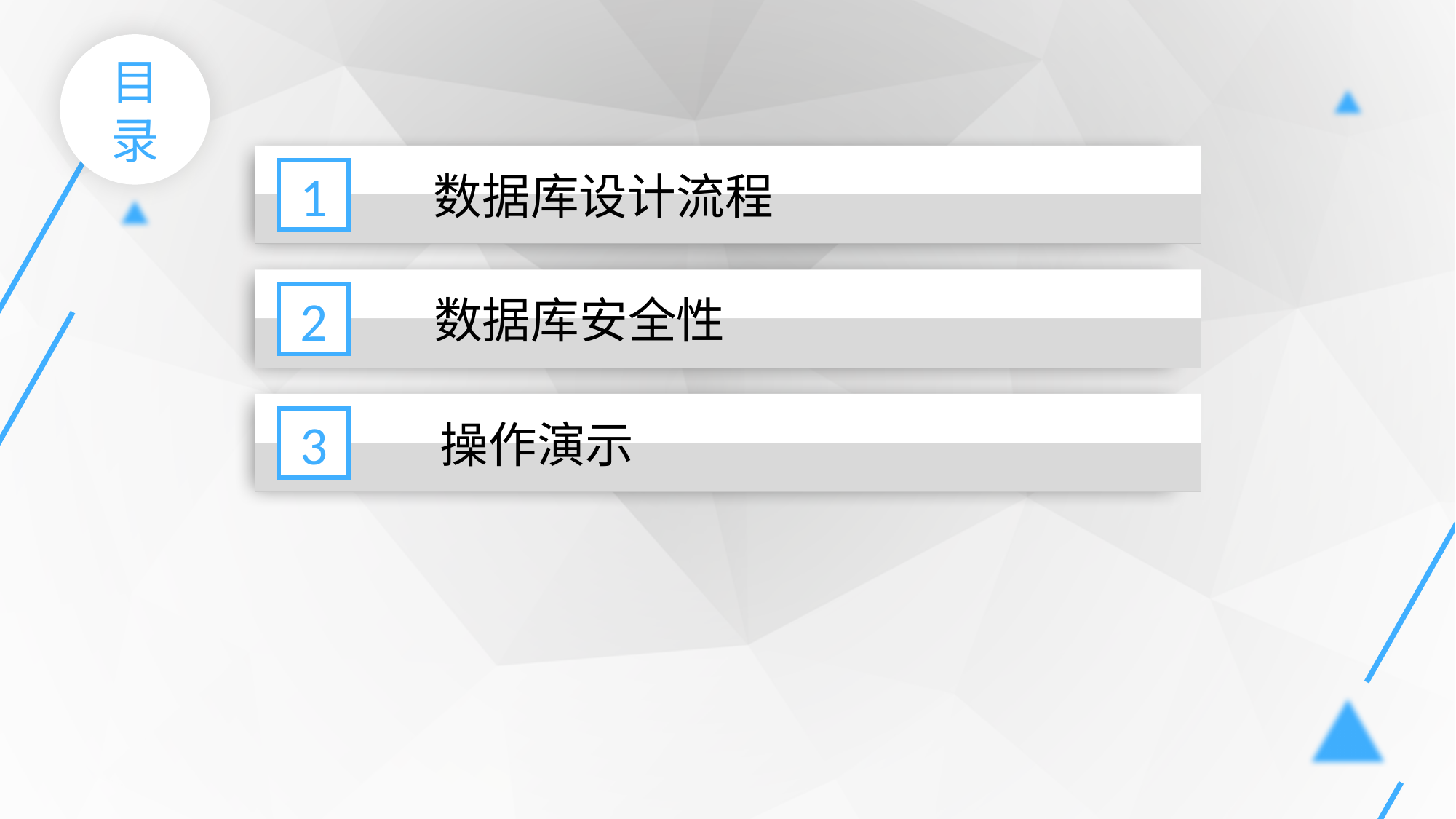

目录

1
数据库设计流程

2
数据库安全性

3
操作演示